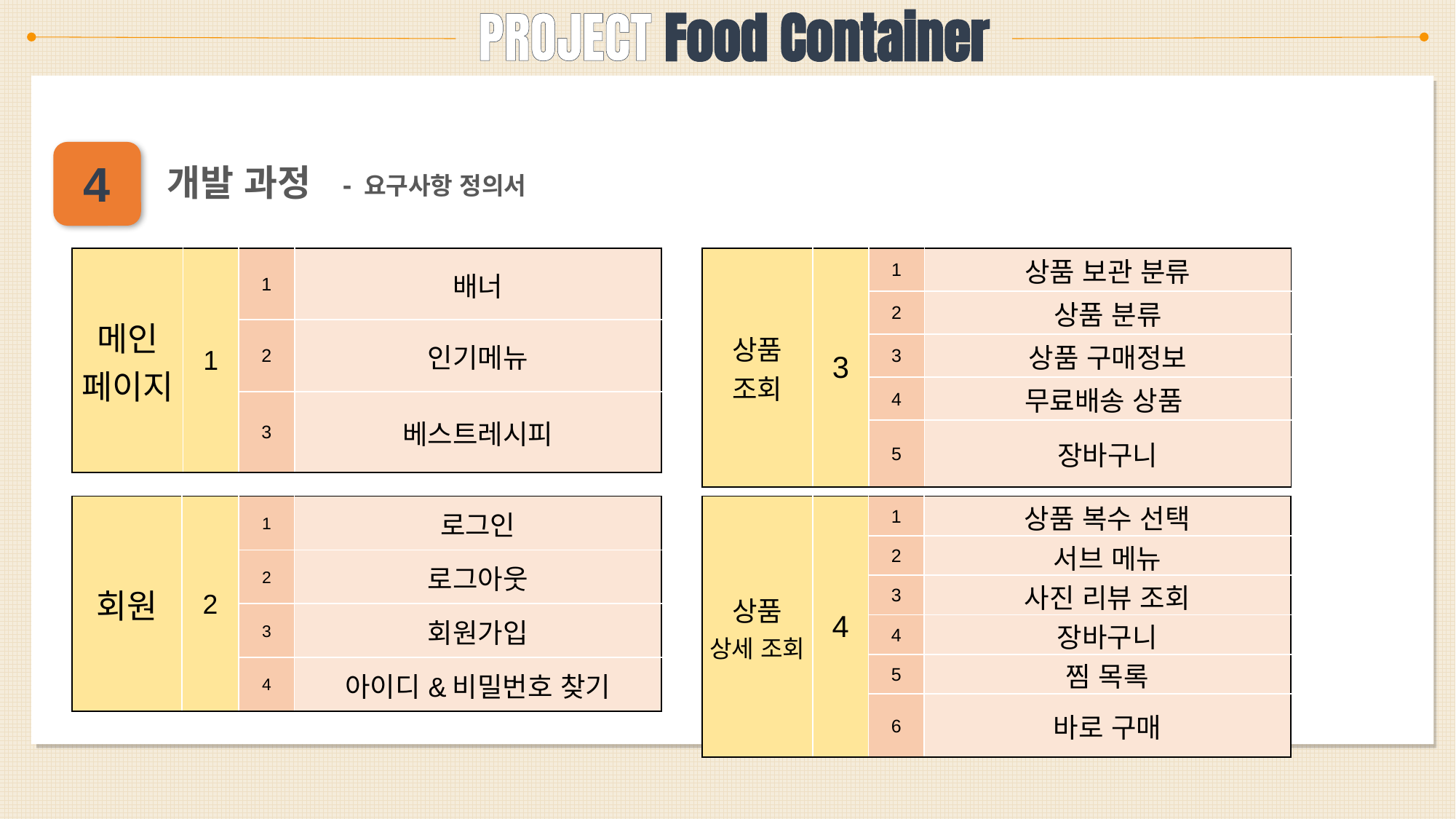

PROJECT Food Container
http://192.168.0.166:8080/controller/index.do

4
개발 과정
- 요구사항 정의서
| 메인 페이지 | 1 | 1 | 배너 |
| --- | --- | --- | --- |
|  |  | 2 | 인기메뉴 |
|  |  | 3 | 베스트레시피 |
| 상품 조회 | 3 | 1 | 상품 보관 분류 |
| --- | --- | --- | --- |
|  |  | 2 | 상품 분류 |
|  |  | 3 | 상품 구매정보 |
|  |  | 4 | 무료배송 상품 |
|  |  | 5 | 장바구니 |
| 회원 | 2 | 1 | 로그인 |
| --- | --- | --- | --- |
|  |  | 2 | 로그아웃 |
|  |  | 3 | 회원가입 |
|  |  | 4 | 아이디&비밀번호 찾기 |
| 상품 상세 조회 | 4 | 1 | 상품 복수 선택 |
| --- | --- | --- | --- |
|  |  | 2 | 서브 메뉴 |
|  |  | 3 | 사진 리뷰 조회 |
|  |  | 4 | 장바구니 |
|  |  | 5 | 찜 목록 |
|  |  | 6 | 바로 구매 |